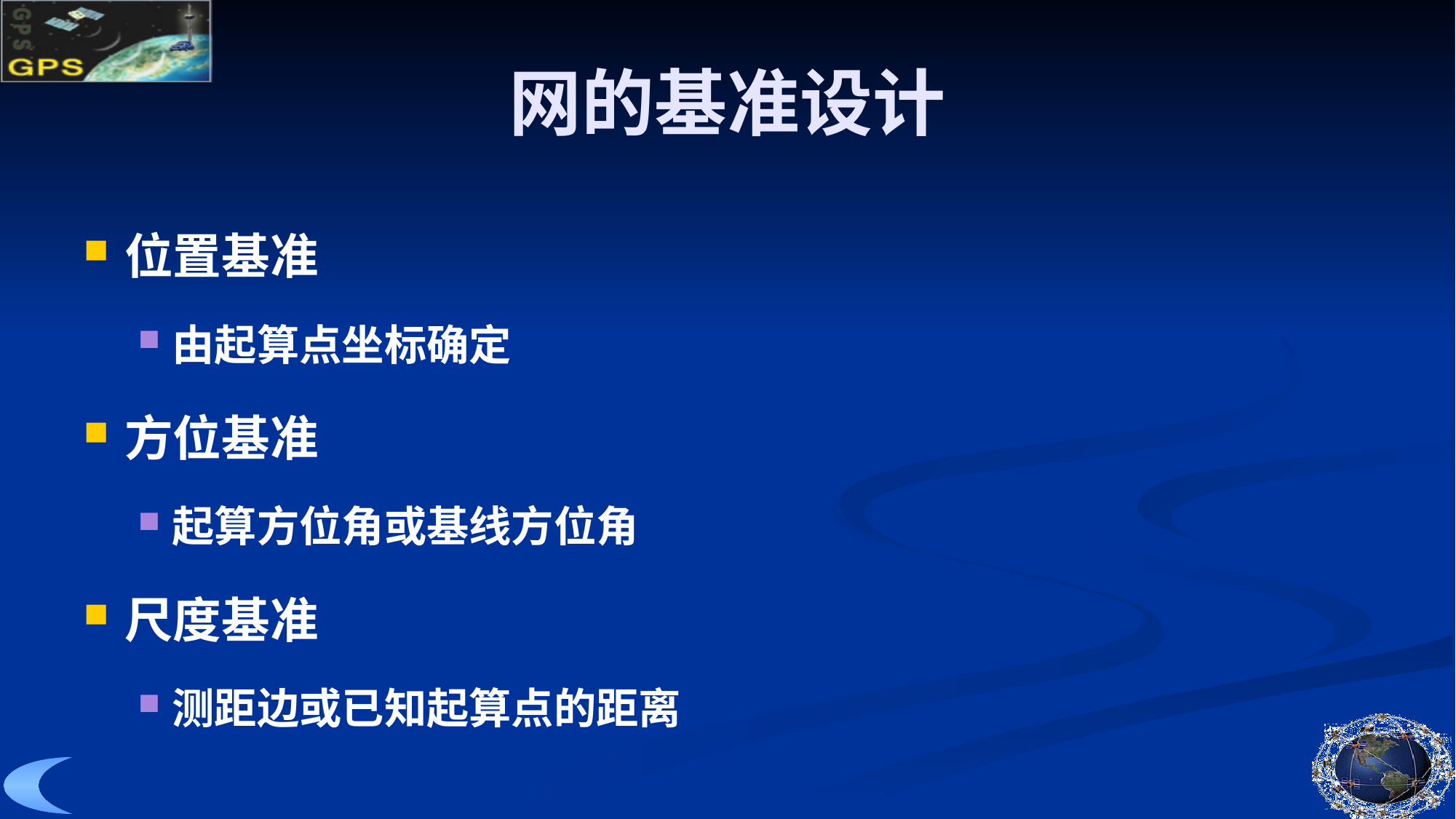

# 网的基准设计
位置基准
由起算点坐标确定
方位基准
起算方位角或基线方位角
尺度基准
测距边或已知起算点的距离